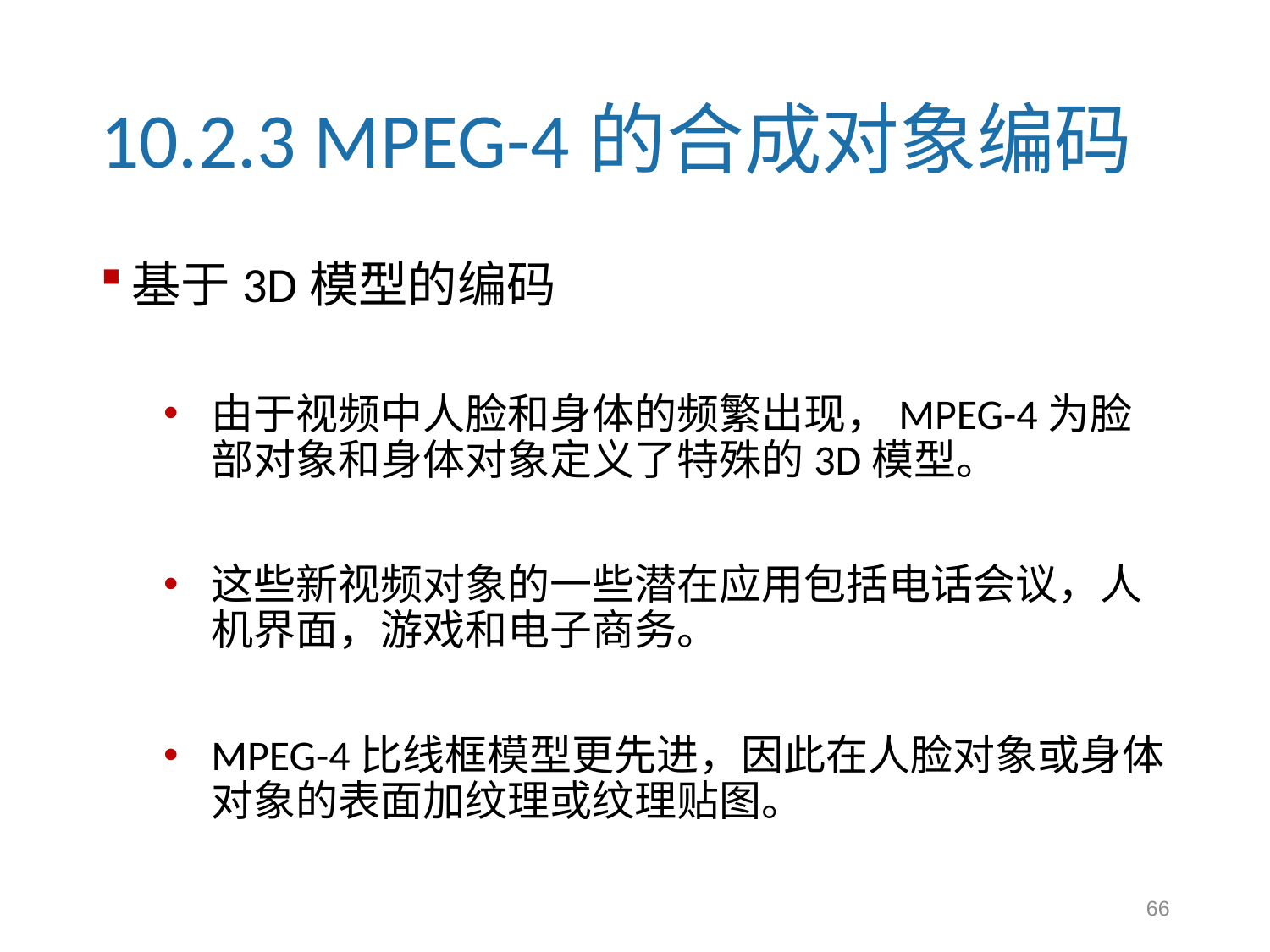

# 10.2.3 MPEG-4的合成对象编码
基于3D模型的编码

由于视频中人脸和身体的频繁出现，MPEG-4为脸部对象和身体对象定义了特殊的3D模型。

这些新视频对象的一些潜在应用包括电话会议，人机界面，游戏和电子商务。

MPEG-4比线框模型更先进，因此在人脸对象或身体对象的表面加纹理或纹理贴图。
66